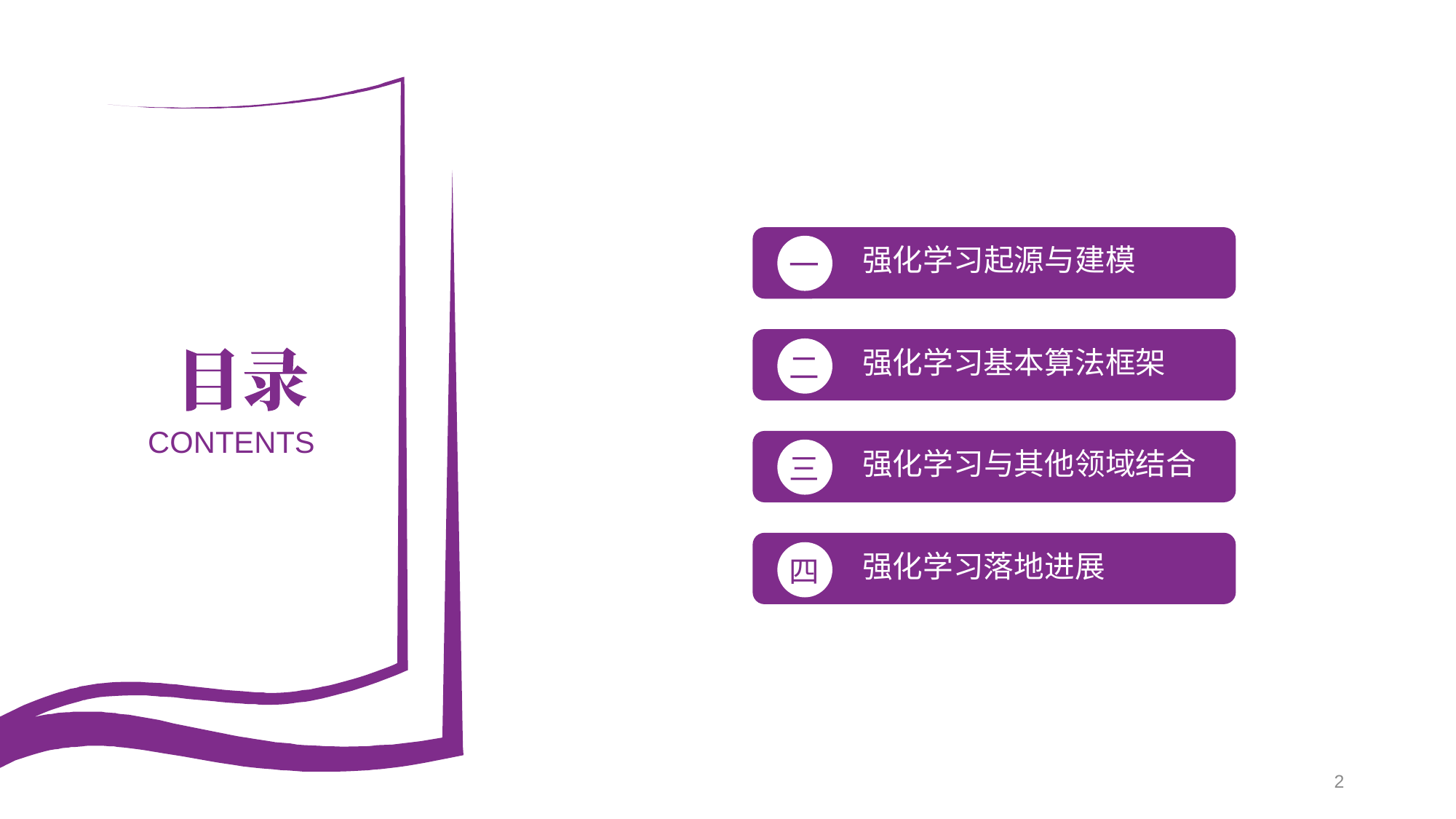

一
强化学习起源与建模

二
强化学习基本算法框架

三
强化学习与其他领域结合

四
强化学习落地进展

CONTENTS
2